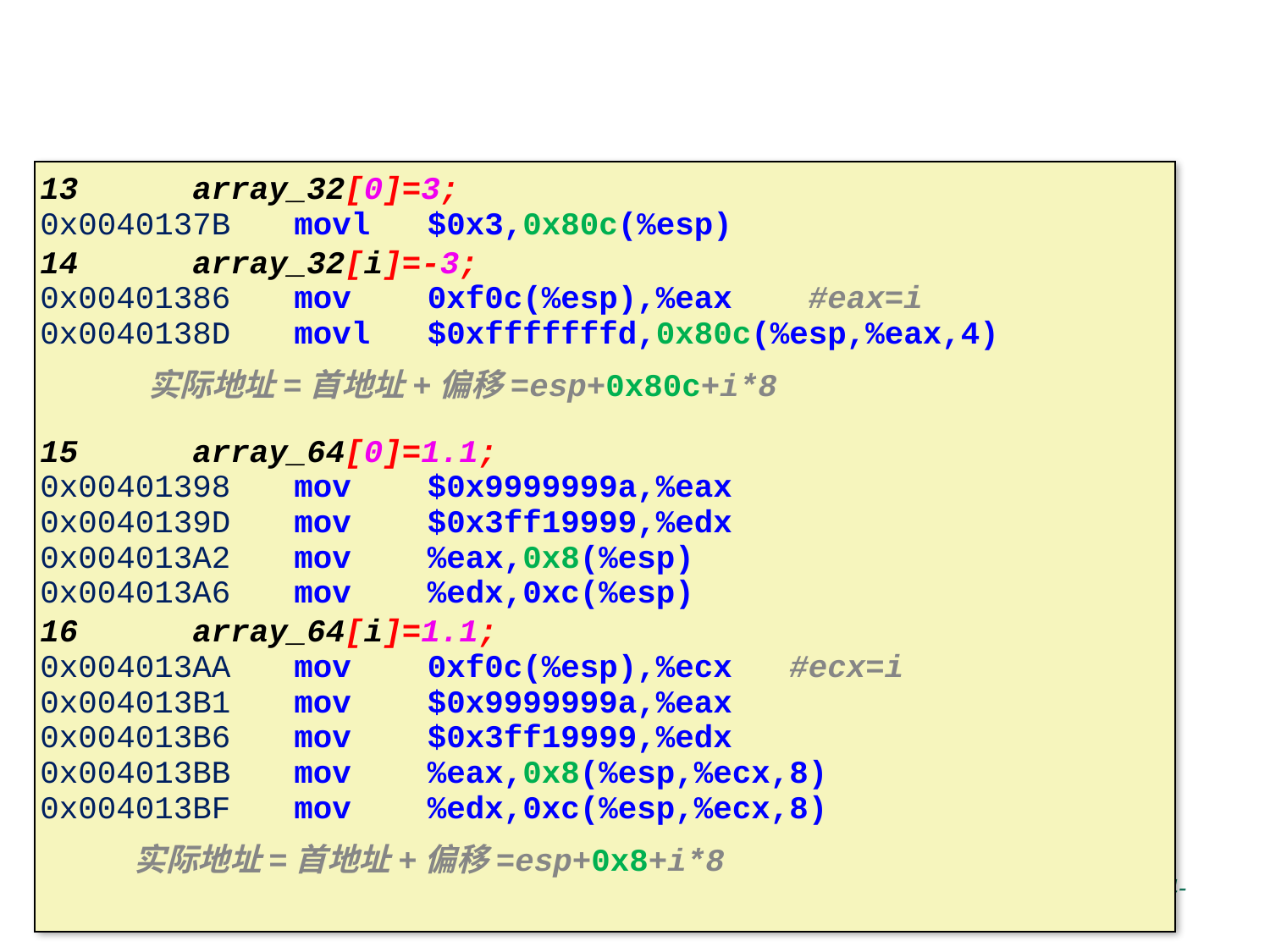

# 一维数组变量寻址方式
13      array_32[0]=3;
0x0040137B	movl   $0x3,0x80c(%esp)
14      array_32[i]=-3;
0x00401386	mov    0xf0c(%esp),%eax    #eax=i
0x0040138D	movl   $0xfffffffd,0x80c(%esp,%eax,4)

              实际地址=首地址+偏移=esp+0x80c+i*8

15      array_64[0]=1.1;
0x00401398	mov    $0x9999999a,%eax
0x0040139D	mov    $0x3ff19999,%edx
0x004013A2	mov    %eax,0x8(%esp)
0x004013A6	mov    %edx,0xc(%esp)
16      array_64[i]=1.1;
0x004013AA	mov    0xf0c(%esp),%ecx   #ecx=i
0x004013B1	mov    $0x9999999a,%eax
0x004013B6	mov    $0x3ff19999,%edx
0x004013BB	mov    %eax,0x8(%esp,%ecx,8)
0x004013BF	mov    %edx,0xc(%esp,%ecx,8)

            实际地址=首地址+偏移=esp+0x8+i*8

 -34-